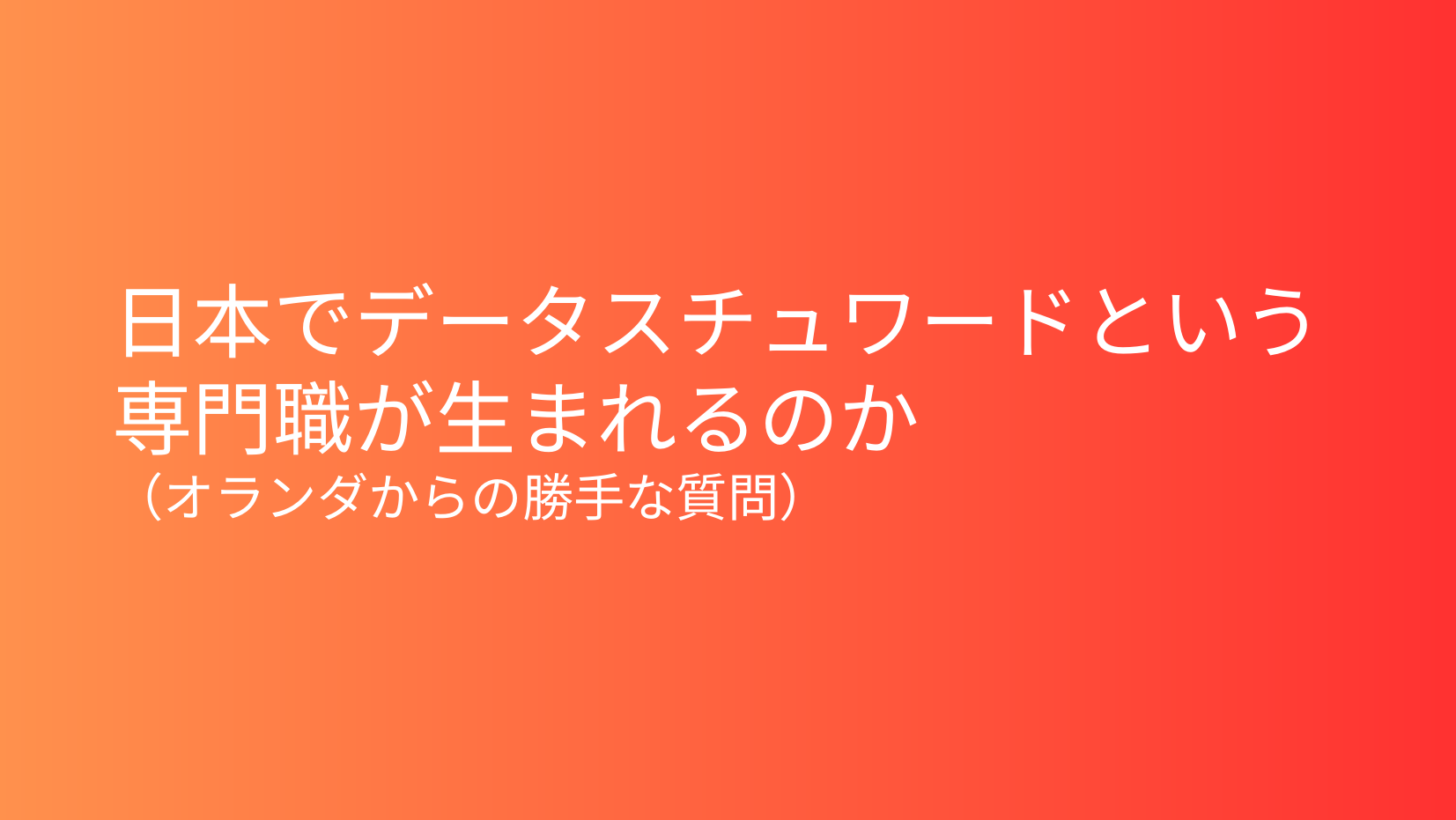

日本でデータスチュワードという専門職が生まれるのか
（オランダからの勝手な質問）